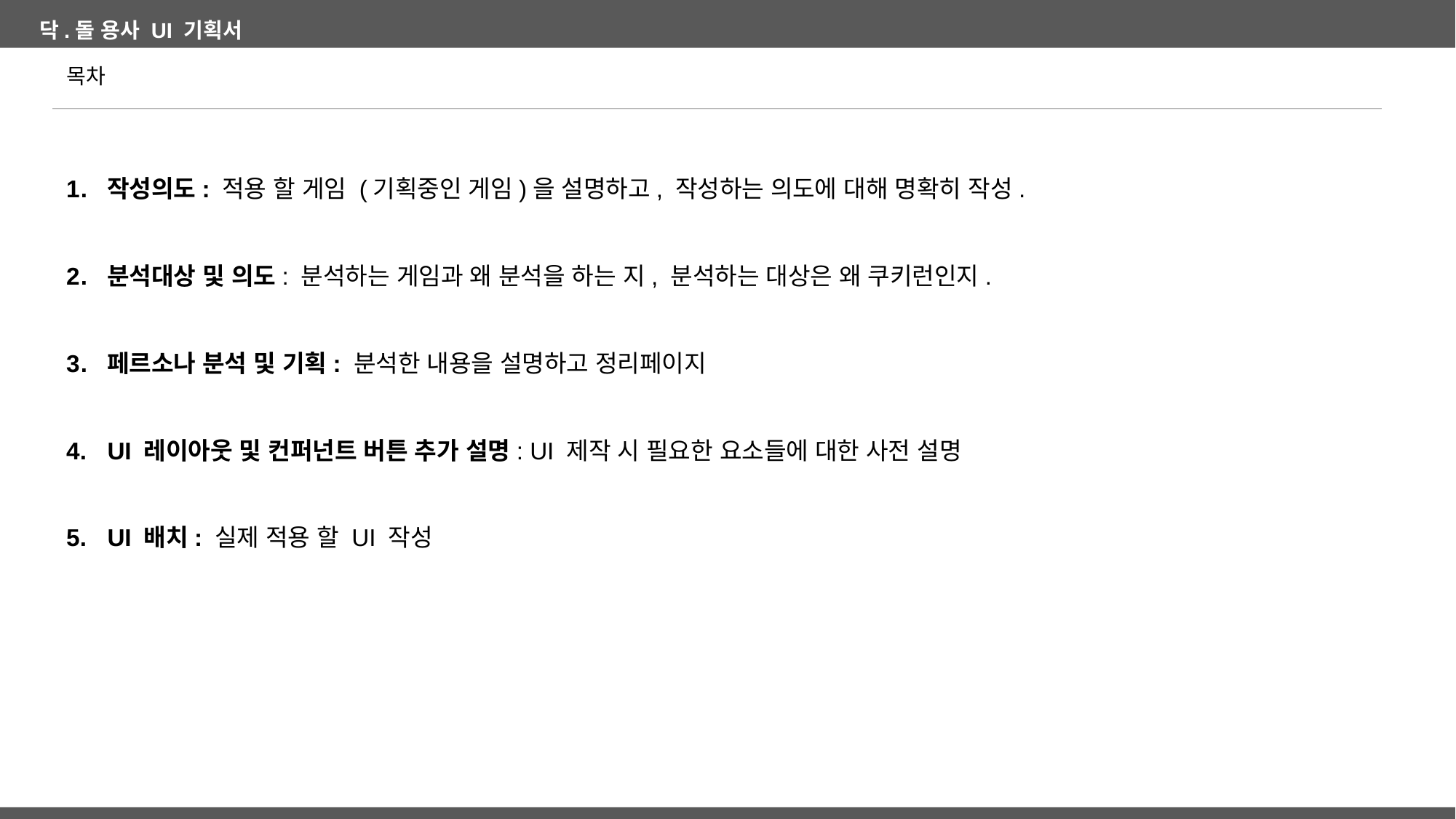

목차
작성의도: 적용 할 게임 (기획중인 게임)을 설명하고, 작성하는 의도에 대해 명확히 작성.
분석대상 및 의도: 분석하는 게임과 왜 분석을 하는 지, 분석하는 대상은 왜 쿠키런인지.
페르소나 분석 및 기획: 분석한 내용을 설명하고 정리페이지
UI 레이아웃 및 컨퍼넌트 버튼 추가 설명: UI 제작 시 필요한 요소들에 대한 사전 설명
UI 배치: 실제 적용 할 UI 작성